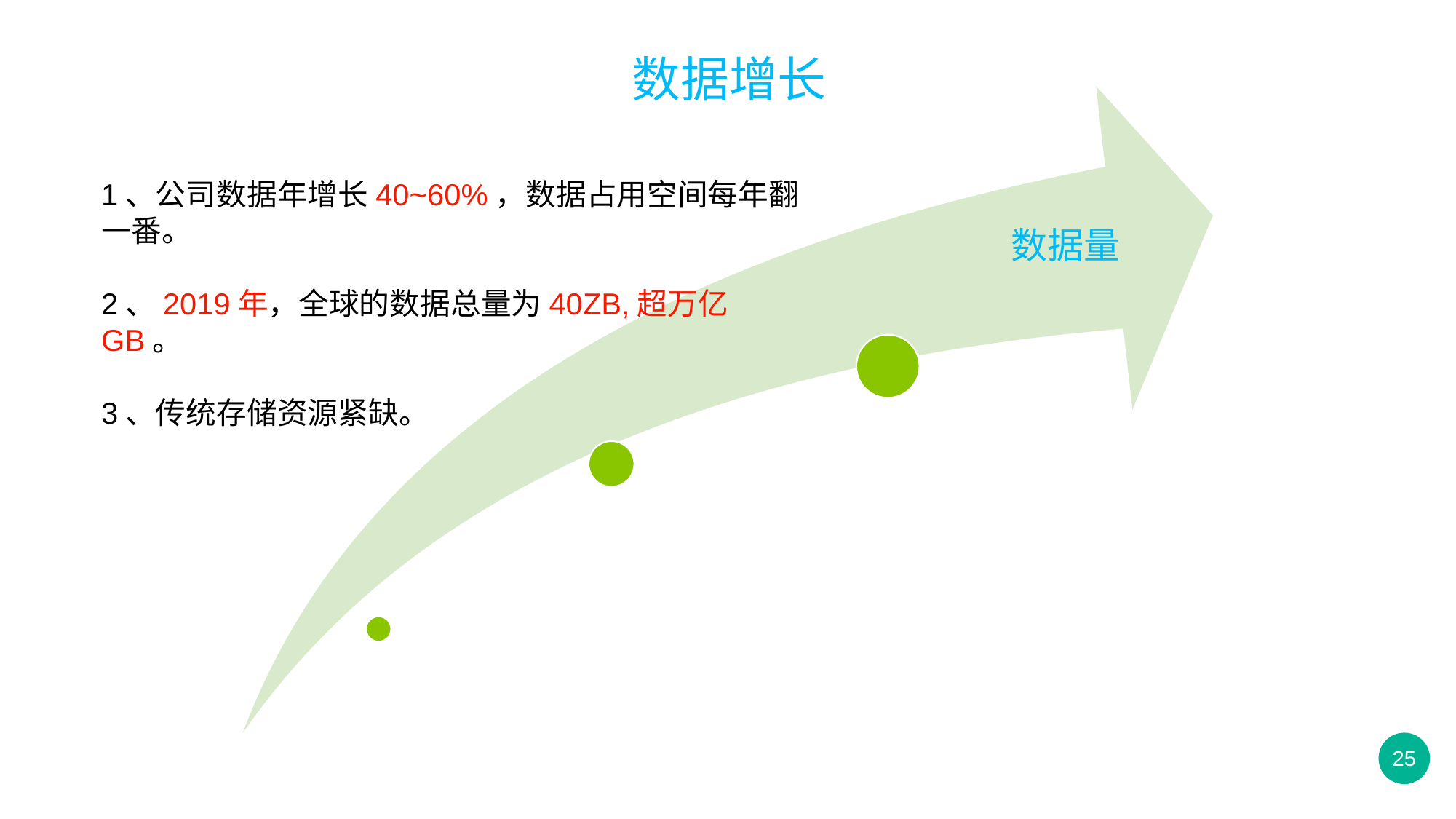

数据增长

1、公司数据年增长40~60%，数据占用空间每年翻一番。

2、2019年，全球的数据总量为40ZB,超万亿GB。

3、传统存储资源紧缺。
数据量